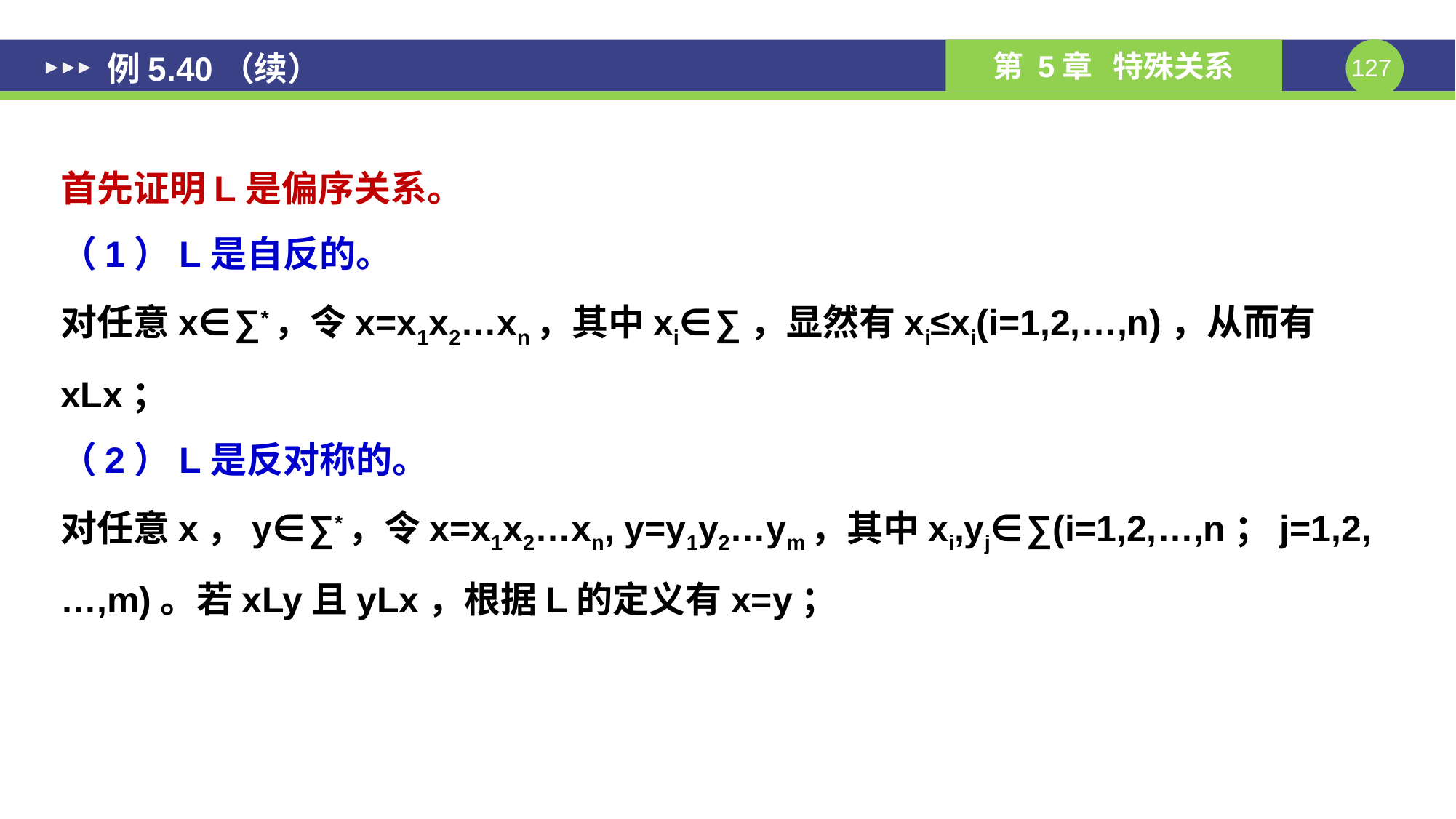

# 例5.40（续）
首先证明L是偏序关系。
（1）L是自反的。
对任意x∈∑*，令x=x1x2…xn，其中xi∈∑，显然有xi≤xi(i=1,2,…,n)，从而有xLx；
（2）L是反对称的。
对任意x，y∈∑*，令x=x1x2…xn, y=y1y2…ym，其中xi,yj∈∑(i=1,2,…,n；j=1,2,…,m)。若xLy且yLx，根据L的定义有x=y；